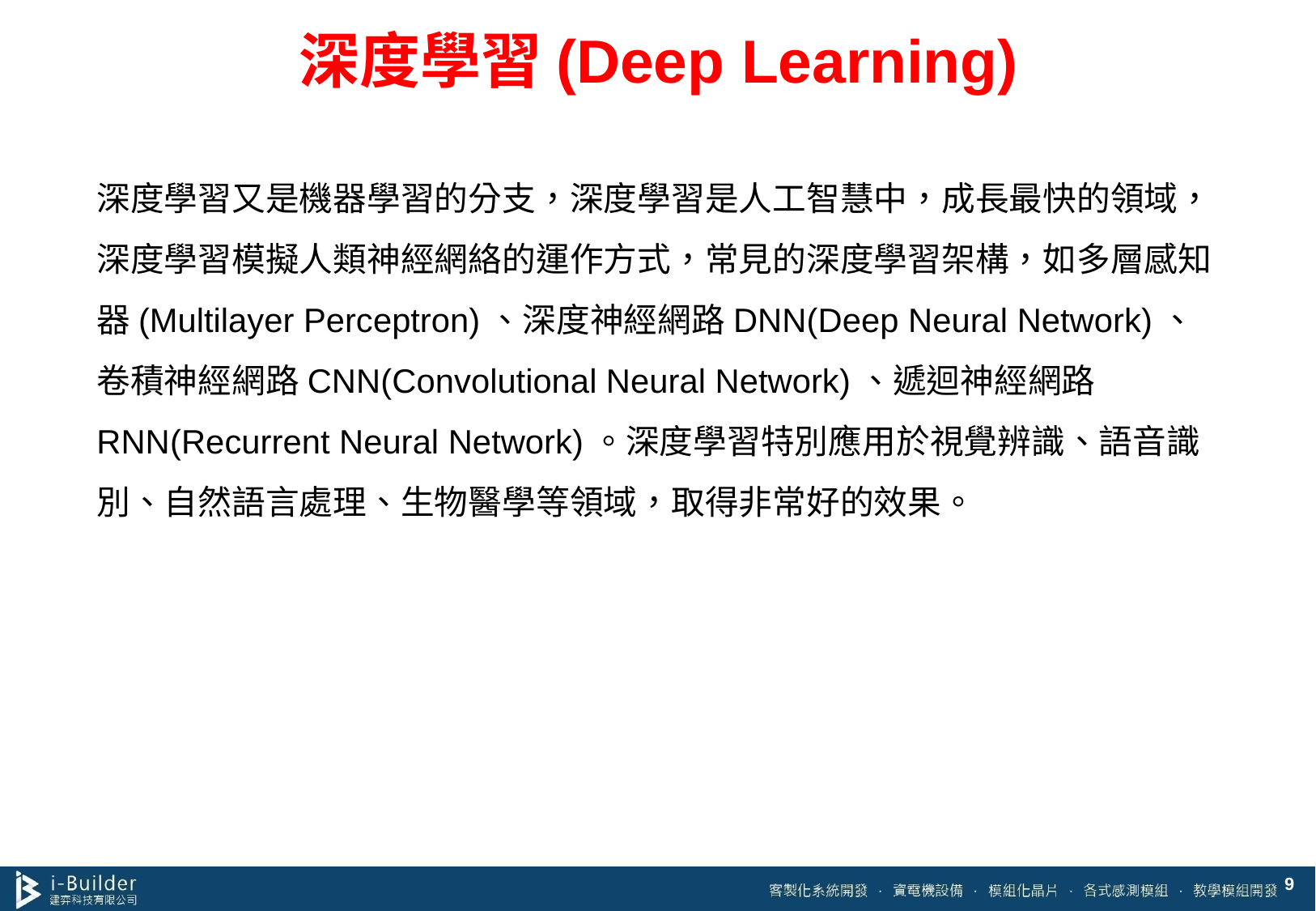

9
# 深度學習(Deep Learning)
深度學習又是機器學習的分支，深度學習是人工智慧中，成長最快的領域，深度學習模擬人類神經網絡的運作方式，常見的深度學習架構，如多層感知器(Multilayer Perceptron)、深度神經網路DNN(Deep Neural Network)、卷積神經網路CNN(Convolutional Neural Network)、遞迴神經網路RNN(Recurrent Neural Network)。深度學習特別應用於視覺辨識、語音識別、自然語言處理、生物醫學等領域，取得非常好的效果。